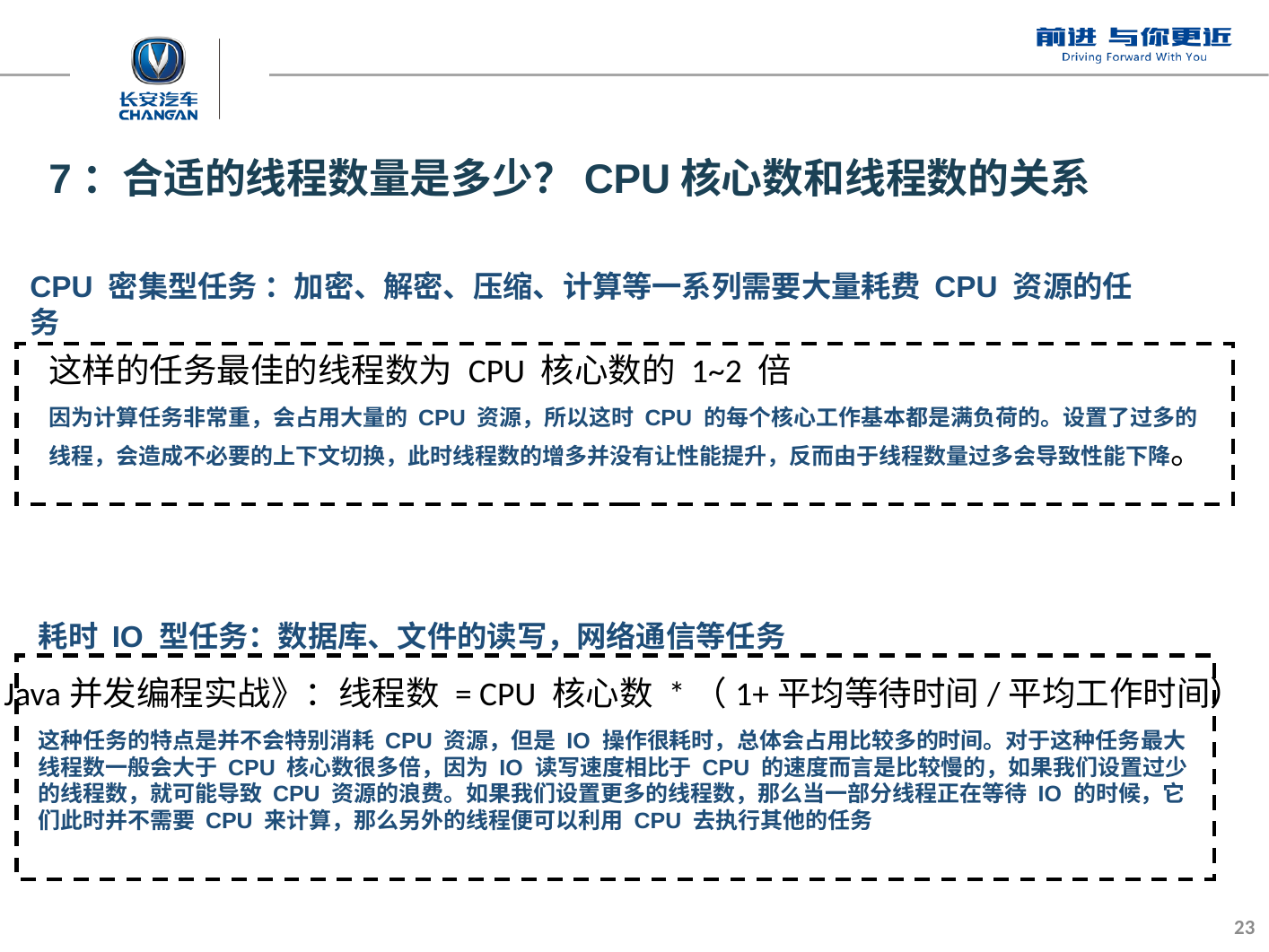

7：合适的线程数量是多少？CPU核心数和线程数的关系
CPU 密集型任务 ：加密、解密、压缩、计算等一系列需要大量耗费 CPU 资源的任务
这样的任务最佳的线程数为 CPU 核心数的 1~2 倍

因为计算任务非常重，会占用大量的 CPU 资源，所以这时 CPU 的每个核心工作基本都是满负荷的。设置了过多的线程，会造成不必要的上下文切换，此时线程数的增多并没有让性能提升，反而由于线程数量过多会导致性能下降。
耗时 IO 型任务：数据库、文件的读写，网络通信等任务

《Java并发编程实战》：线程数 = CPU 核心数 *（1+平均等待时间/平均工作时间）
这种任务的特点是并不会特别消耗 CPU 资源，但是 IO 操作很耗时，总体会占用比较多的时间。对于这种任务最大线程数一般会大于 CPU 核心数很多倍，因为 IO 读写速度相比于 CPU 的速度而言是比较慢的，如果我们设置过少的线程数，就可能导致 CPU 资源的浪费。如果我们设置更多的线程数，那么当一部分线程正在等待 IO 的时候，它们此时并不需要 CPU 来计算，那么另外的线程便可以利用 CPU 去执行其他的任务